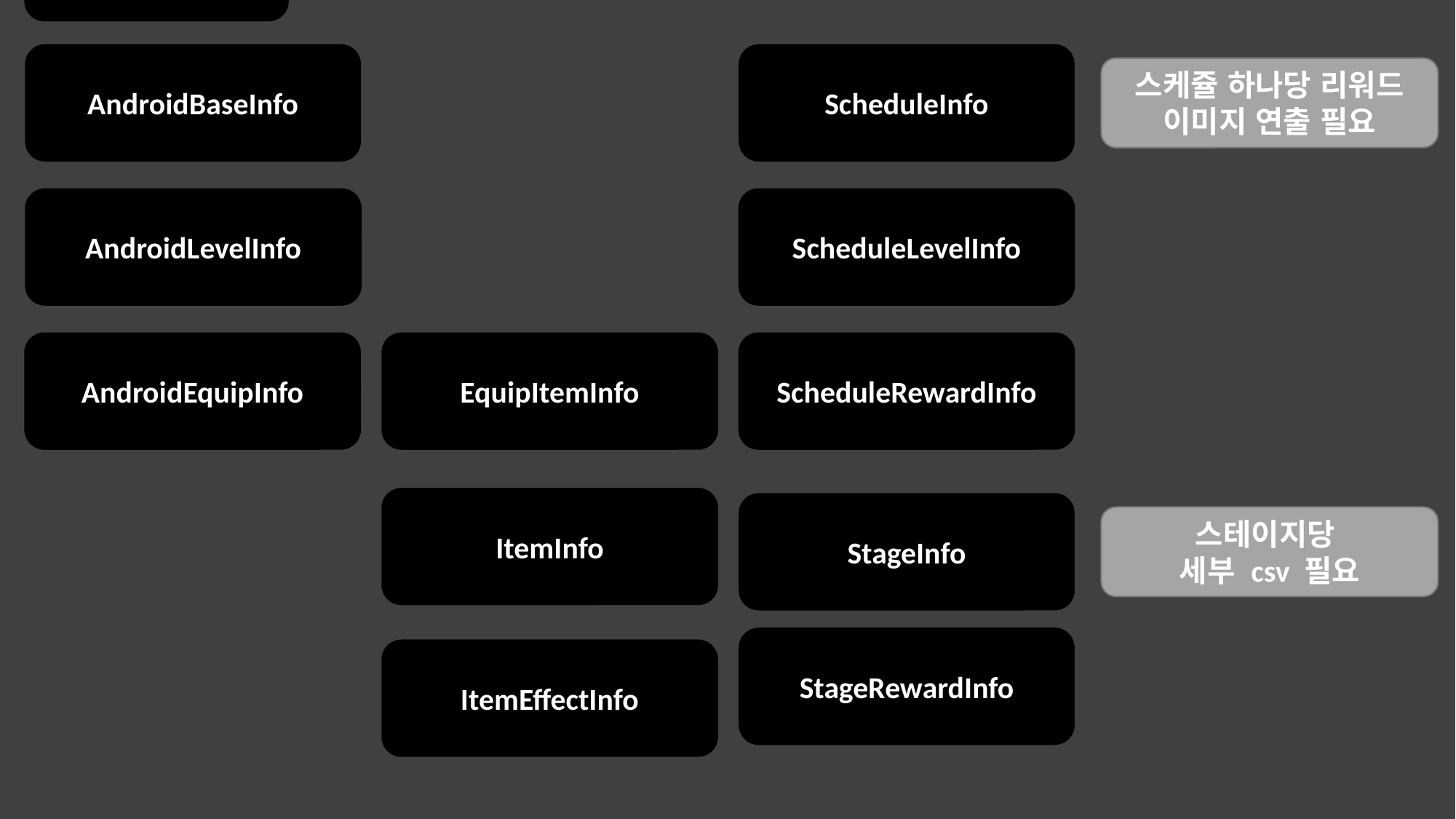

안드로이드 육성

스케쥴
전투
안드로이드
AndroidBaseInfo
ScheduleInfo
스케쥴 하나당 리워드 이미지 연출 필요
아이템 개발
AndroidLevelInfo
ScheduleLevelInfo
스토리
이벤트
AndroidEquipInfo
EquipItemInfo
ScheduleRewardInfo
ItemInfo
StageInfo
스테이지당
세부 csv 필요
StageRewardInfo
ItemEffectInfo